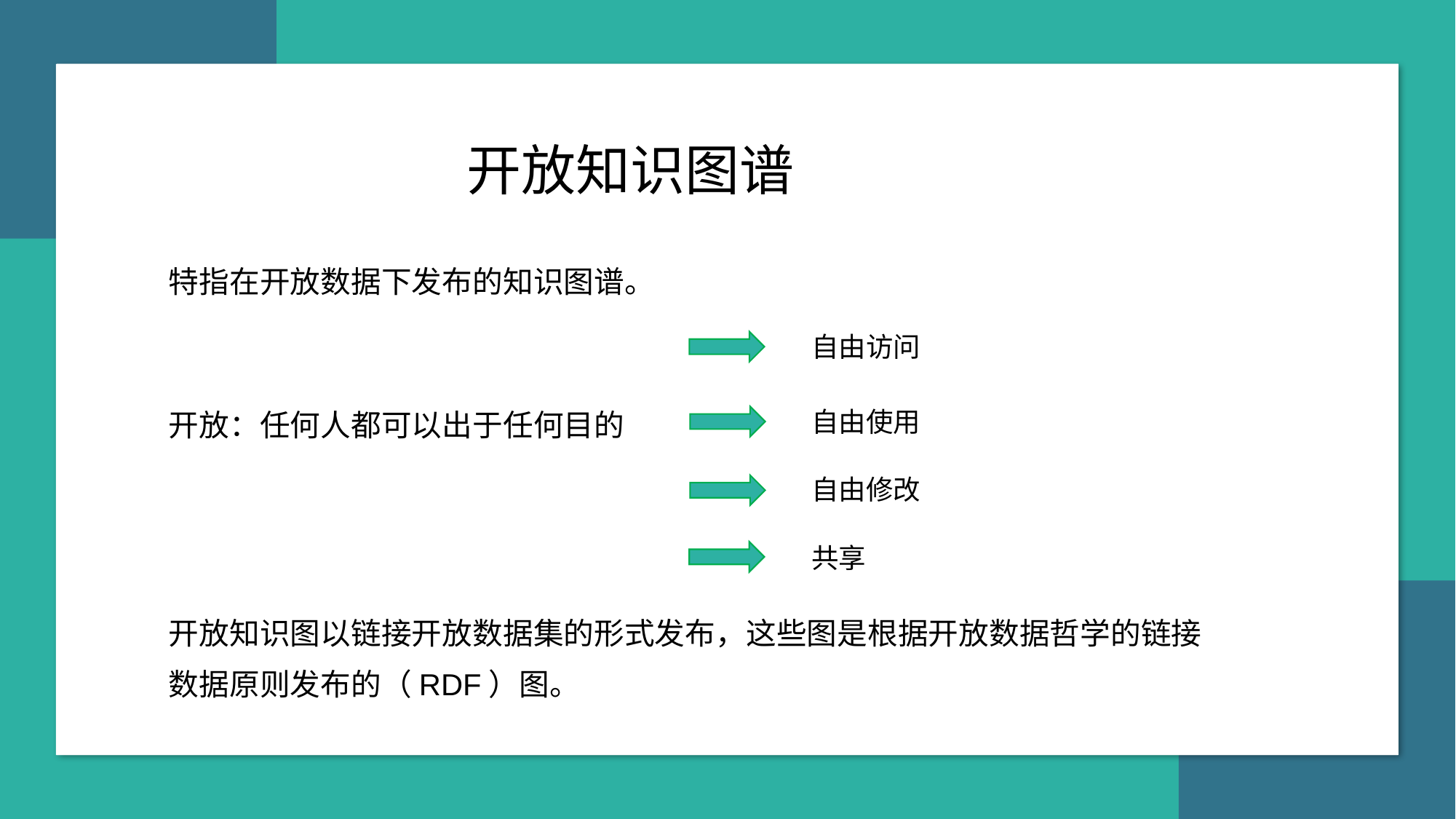

开放知识图谱
特指在开放数据下发布的知识图谱。
自由访问

开放：任何人都可以出于任何目的
自由使用

自由修改

共享

开放知识图以链接开放数据集的形式发布，这些图是根据开放数据哲学的链接数据原则发布的（RDF）图。